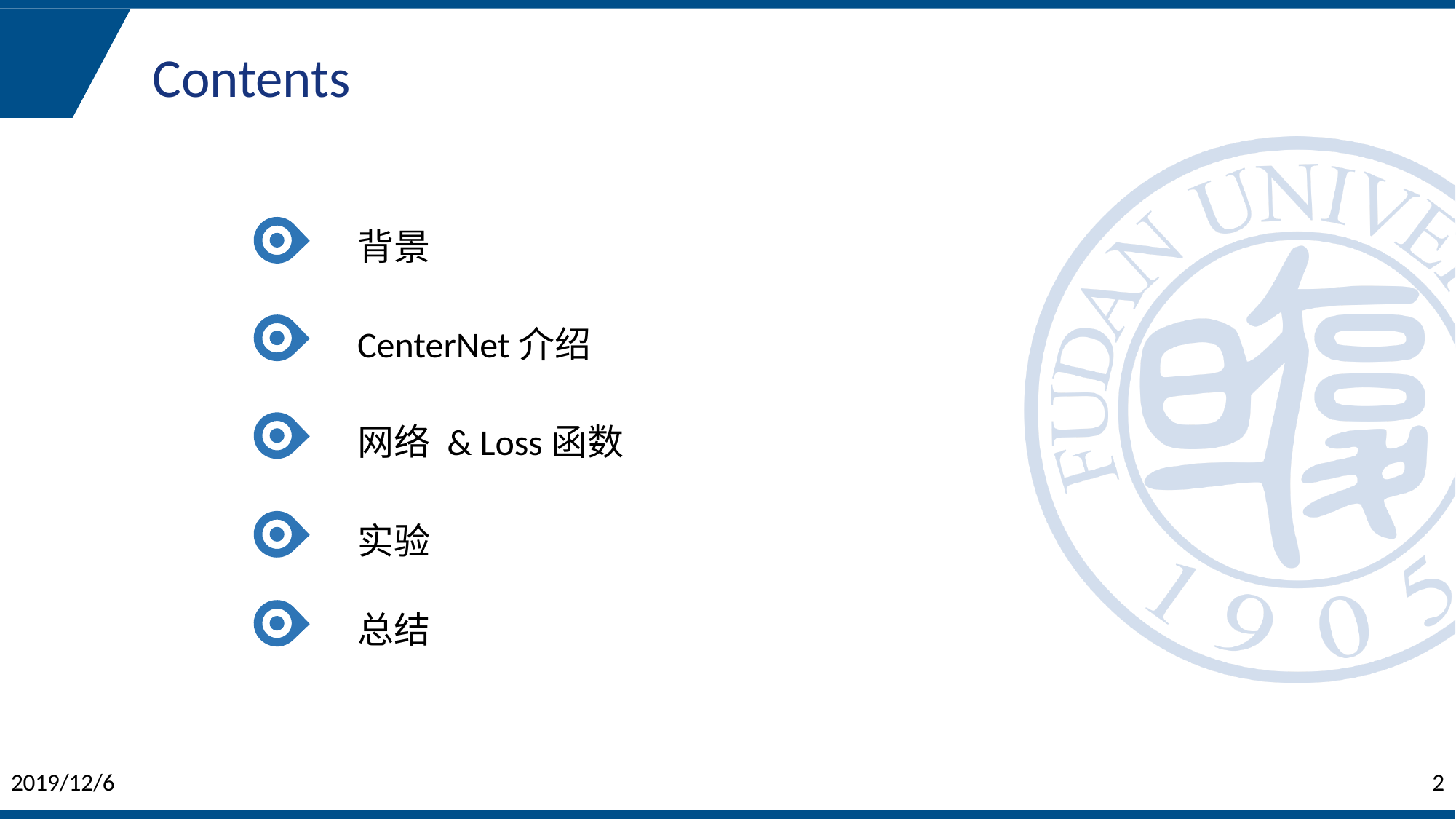

Contents

背景

CenterNet介绍

网络 & Loss函数

实验

总结
2019/12/6
2